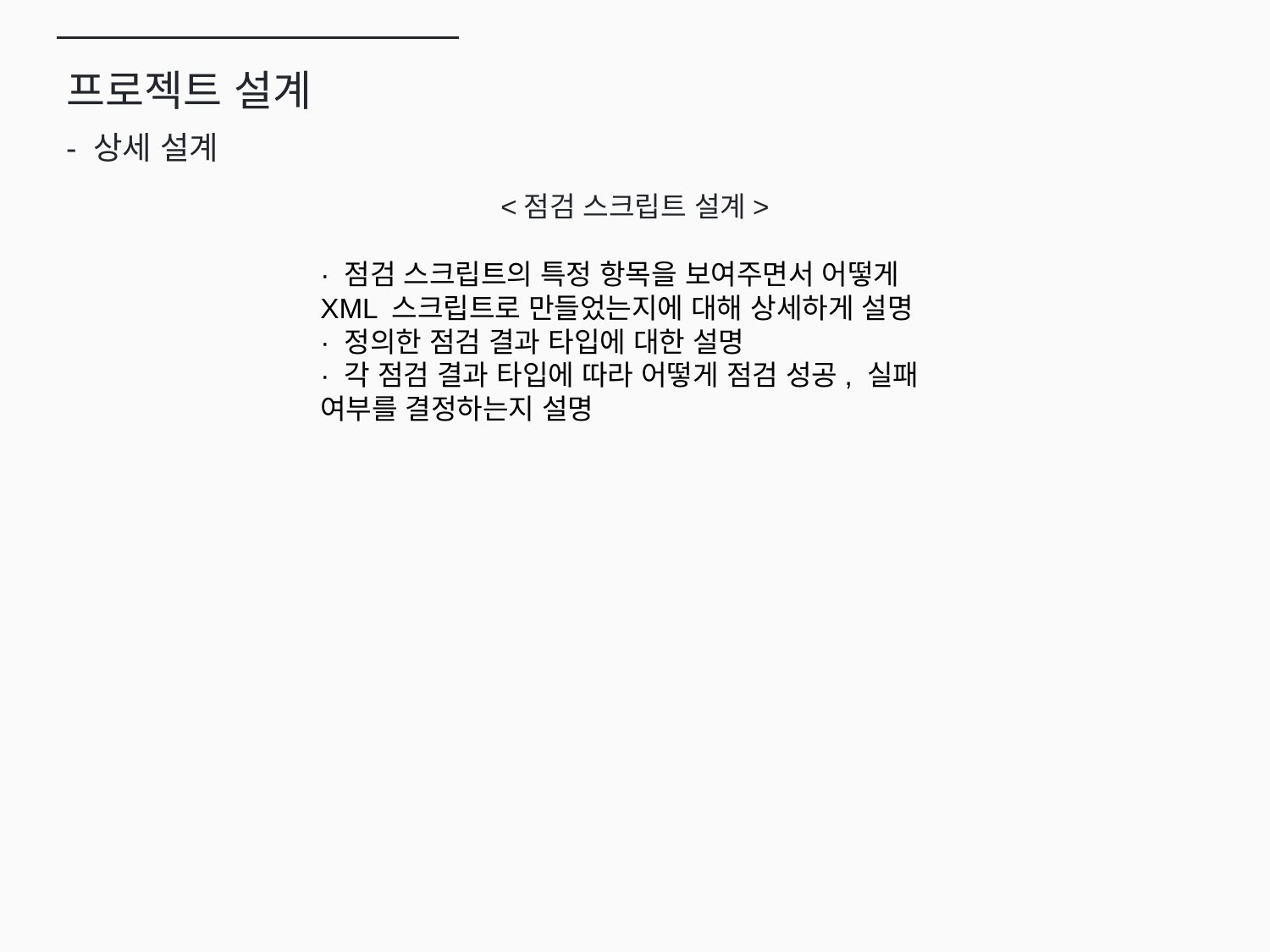

프로젝트 설계
- 상세 설계
<점검 스크립트 설계>

· 점검 스크립트의 특정 항목을 보여주면서 어떻게 XML 스크립트로 만들었는지에 대해 상세하게 설명
· 정의한 점검 결과 타입에 대한 설명
· 각 점검 결과 타입에 따라 어떻게 점검 성공, 실패 여부를 결정하는지 설명